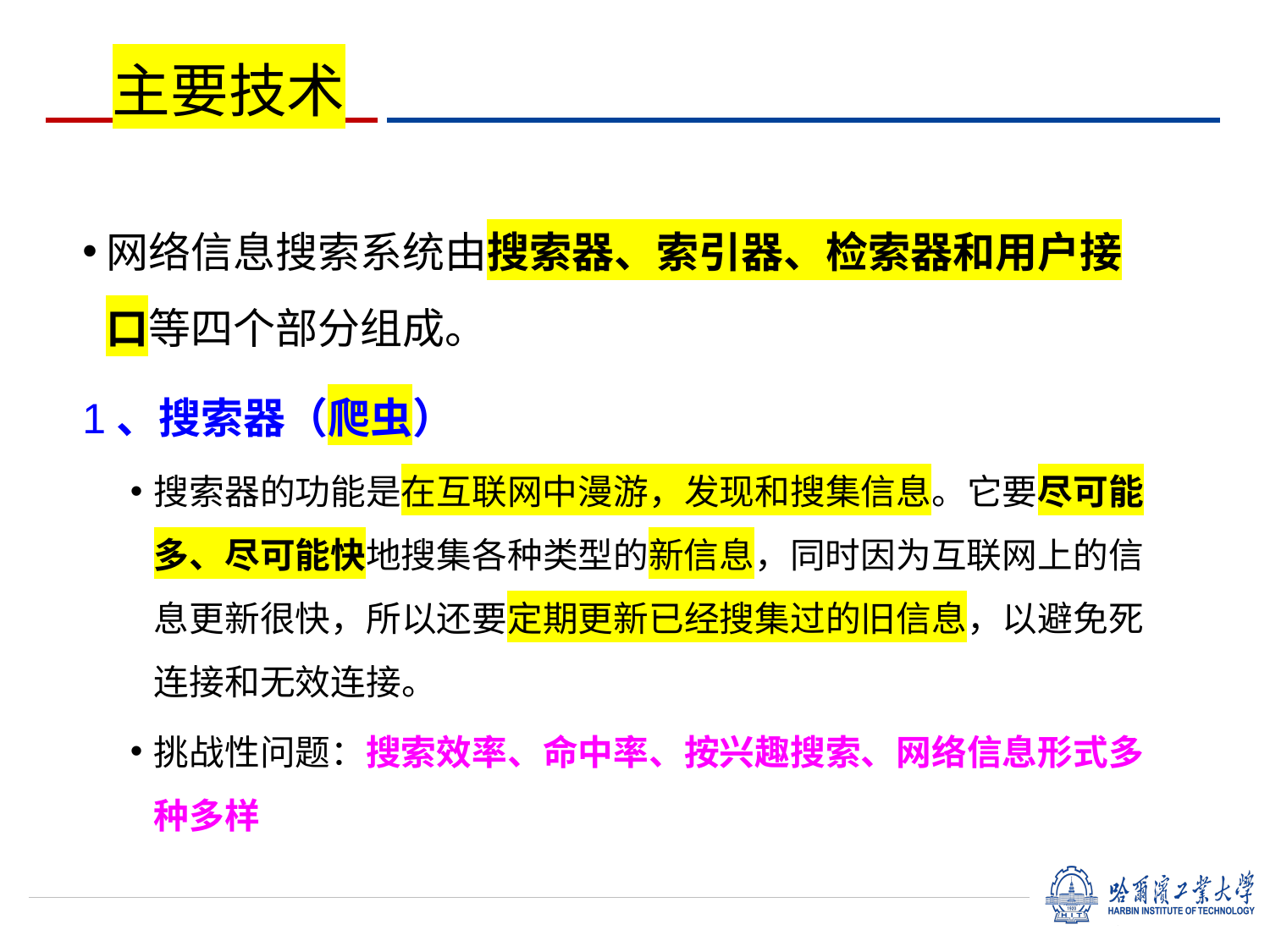

主要技术
网络信息搜索系统由搜索器、索引器、检索器和用户接口等四个部分组成。
1、搜索器（爬虫）
搜索器的功能是在互联网中漫游，发现和搜集信息。它要尽可能多、尽可能快地搜集各种类型的新信息，同时因为互联网上的信息更新很快，所以还要定期更新已经搜集过的旧信息，以避免死连接和无效连接。
挑战性问题：搜索效率、命中率、按兴趣搜索、网络信息形式多种多样